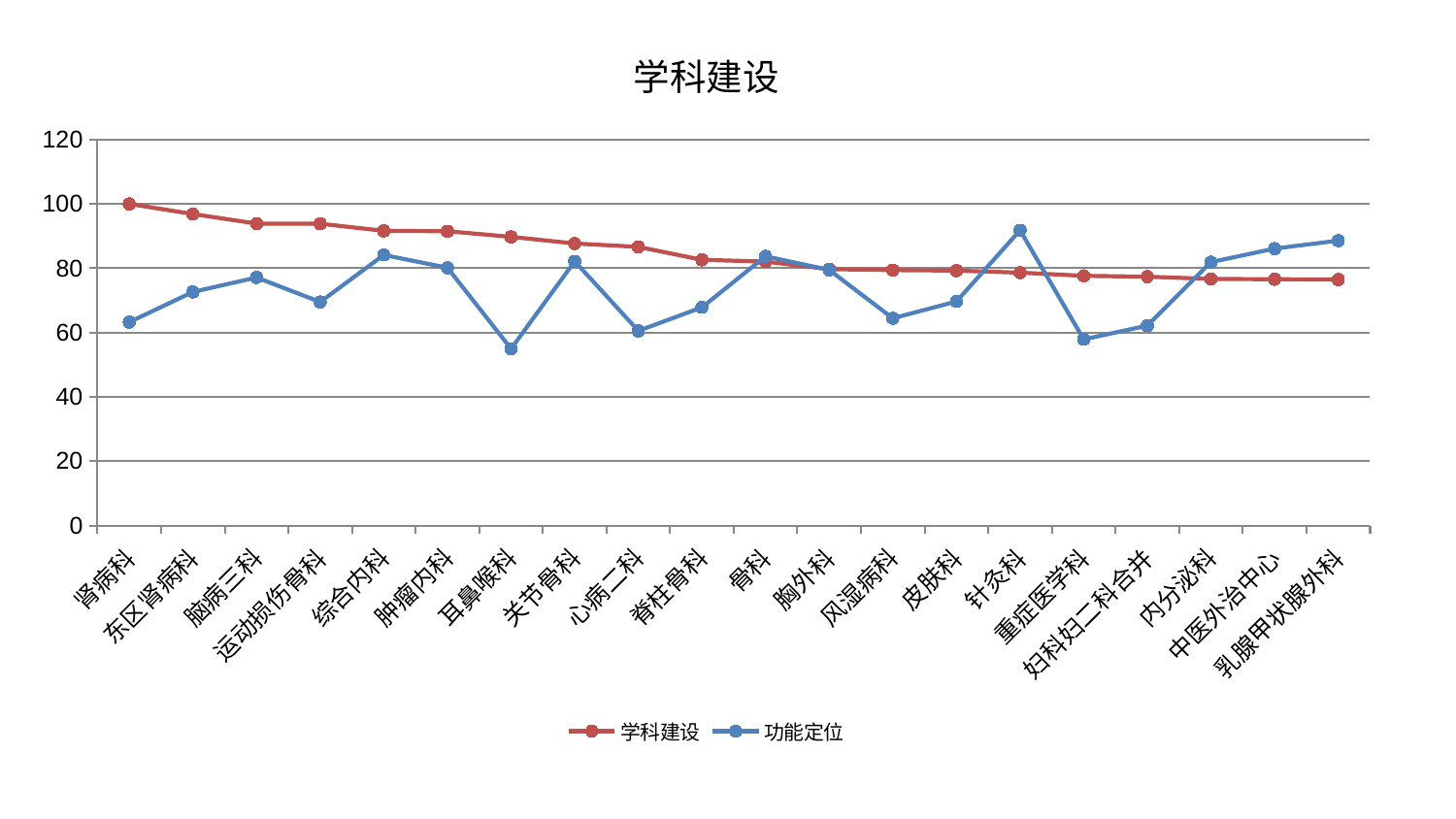

### Chart: 学科建设

| Category | 学科建设 | 功能定位 |
|---|---|---|
| 肾病科 | 100.0 | 63.25503105018138 |
| 东区肾病科 | 96.85860624539184 | 72.64541280960914 |
| 脑病三科 | 93.8893957821522 | 77.13811280804057 |
| 运动损伤骨科 | 93.84416182872948 | 69.5080309796427 |
| 综合内科 | 91.63290281785682 | 84.1361398185474 |
| 肿瘤内科 | 91.5093284344847 | 80.1702415138217 |
| 耳鼻喉科 | 89.76315062628541 | 54.96067937608678 |
| 关节骨科 | 87.70627095984399 | 82.16041174376431 |
| 心病二科 | 86.65243352750646 | 60.534860239696314 |
| 脊柱骨科 | 82.61963184670111 | 67.84371328662807 |
| 骨科 | 82.07437946750092 | 83.708894970494 |
| 胸外科 | 79.72480595693118 | 79.48256824338554 |
| 风湿病科 | 79.42609093064019 | 64.45250457714204 |
| 皮肤科 | 79.26821903645316 | 69.6720133548261 |
| 针灸科 | 78.62694731556567 | 91.82099518942248 |
| 重症医学科 | 77.64429160798133 | 57.886470862567585 |
| 妇科妇二科合并 | 77.3702080405598 | 62.15404714434603 |
| 内分泌科 | 76.6823035635177 | 81.90324448462874 |
| 中医外治中心 | 76.57862940862998 | 86.11568151351592 |
| 乳腺甲状腺外科 | 76.49817234708702 | 88.5971818128245 |
215